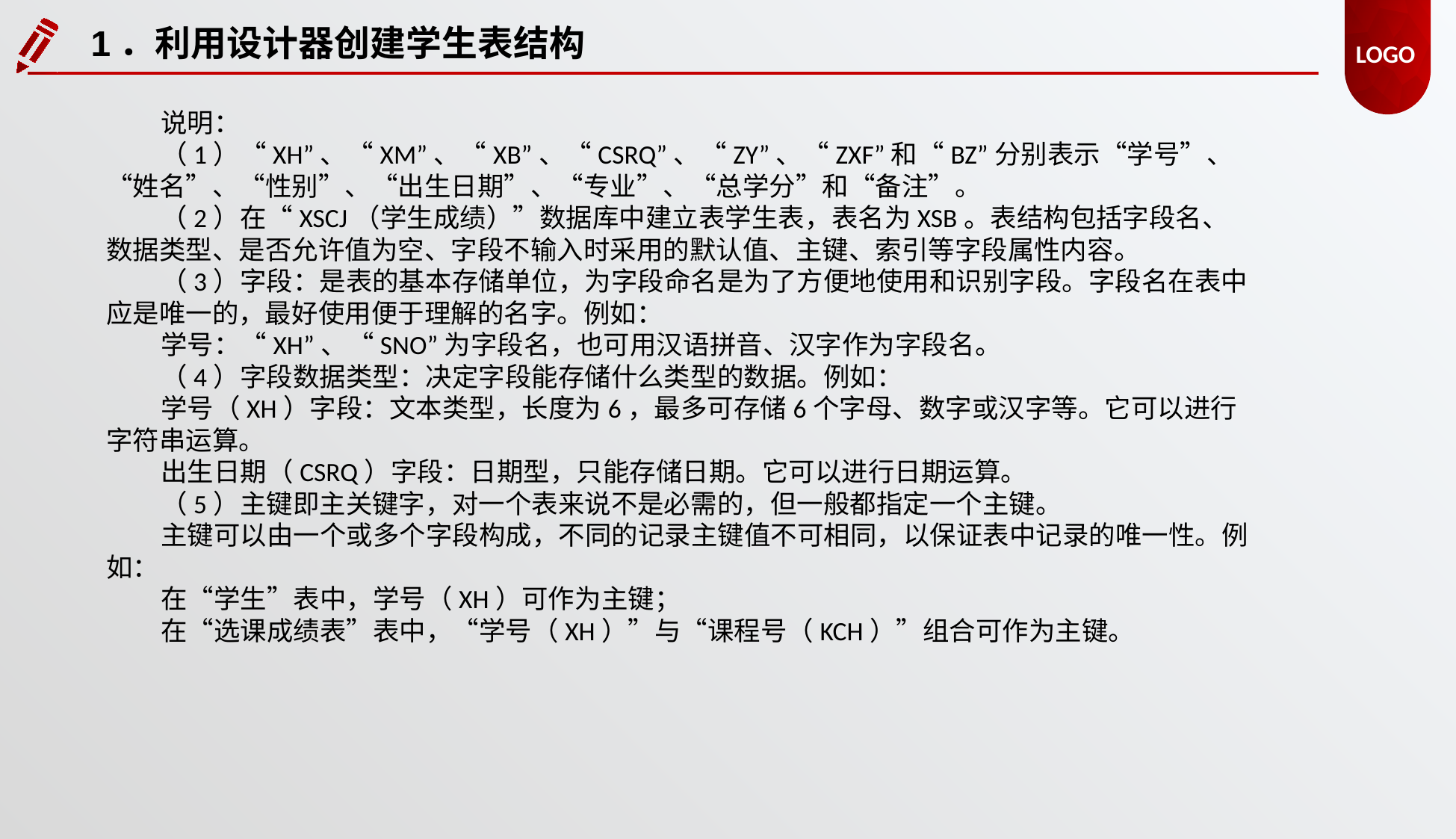

1．利用设计器创建学生表结构
说明：
（1）“XH”、“XM”、“XB”、“CSRQ”、“ZY”、“ZXF”和“BZ”分别表示“学号”、“姓名”、“性别”、“出生日期”、“专业”、“总学分”和“备注”。
（2）在“XSCJ（学生成绩）”数据库中建立表学生表，表名为XSB。表结构包括字段名、数据类型、是否允许值为空、字段不输入时采用的默认值、主键、索引等字段属性内容。
（3）字段：是表的基本存储单位，为字段命名是为了方便地使用和识别字段。字段名在表中应是唯一的，最好使用便于理解的名字。例如：
学号：“XH”、“SNO”为字段名，也可用汉语拼音、汉字作为字段名。
（4）字段数据类型：决定字段能存储什么类型的数据。例如：
学号（XH）字段：文本类型，长度为6，最多可存储6个字母、数字或汉字等。它可以进行字符串运算。
出生日期（CSRQ）字段：日期型，只能存储日期。它可以进行日期运算。
（5）主键即主关键字，对一个表来说不是必需的，但一般都指定一个主键。
主键可以由一个或多个字段构成，不同的记录主键值不可相同，以保证表中记录的唯一性。例如：
在“学生”表中，学号（XH）可作为主键；
在“选课成绩表”表中，“学号（XH）”与“课程号（KCH）”组合可作为主键。